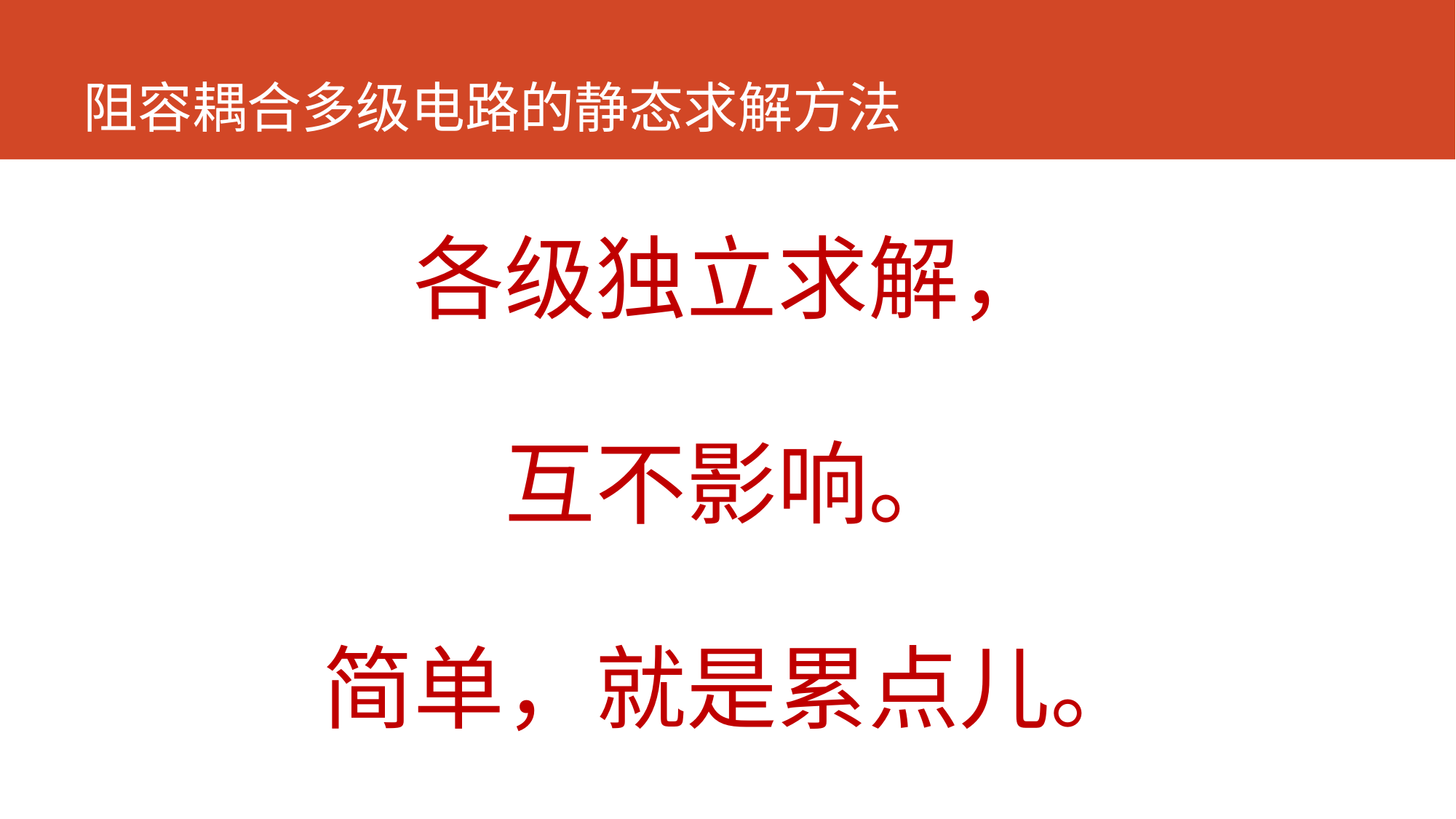

# 阻容耦合多级电路的静态求解方法
各级独立求解，
互不影响。
简单，就是累点儿。